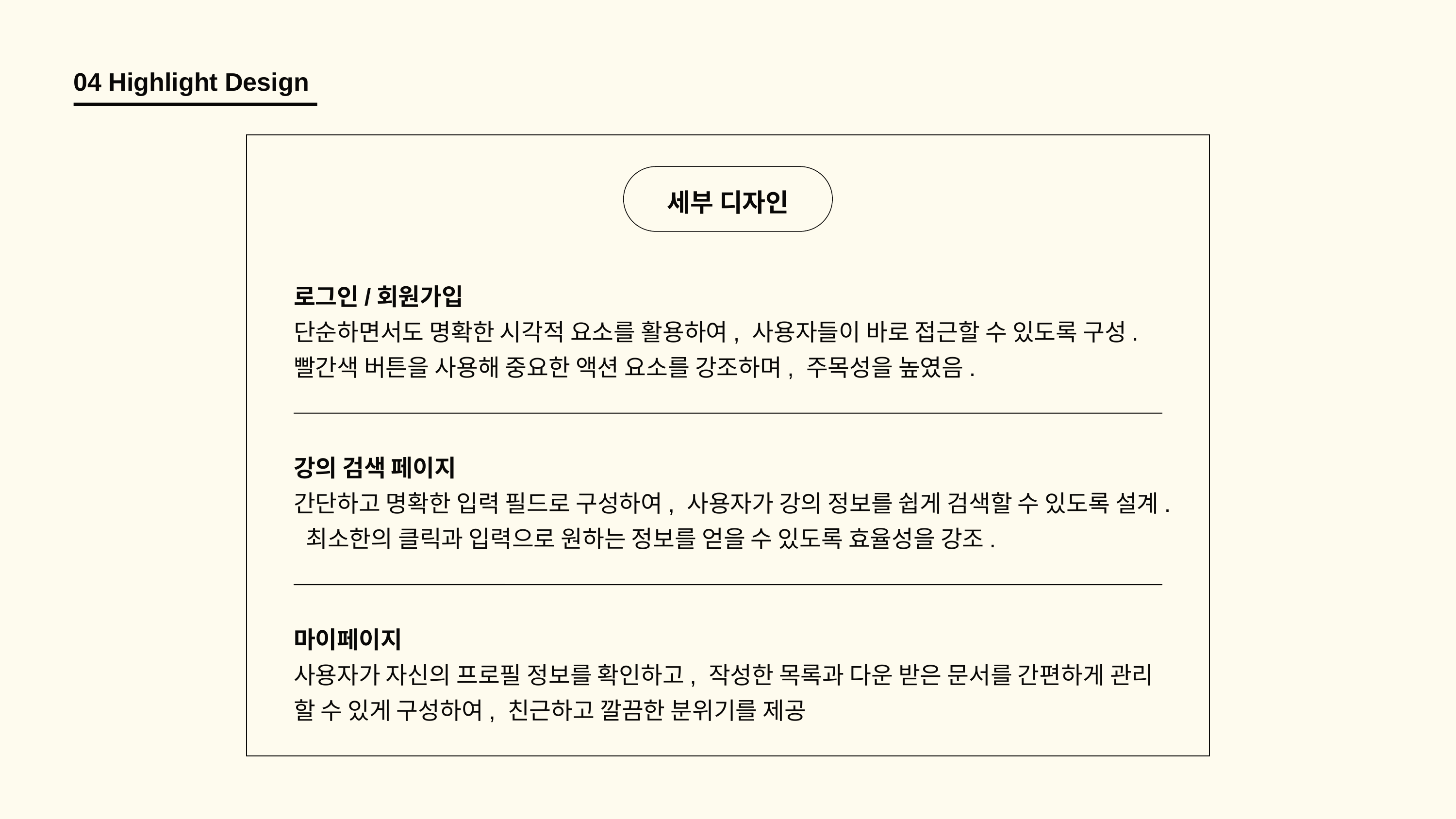

04 Highlight Design

세부 디자인
로그인/회원가입
단순하면서도 명확한 시각적 요소를 활용하여, 사용자들이 바로 접근할 수 있도록 구성. 빨간색 버튼을 사용해 중요한 액션 요소를 강조하며, 주목성을 높였음.

강의 검색 페이지
간단하고 명확한 입력 필드로 구성하여, 사용자가 강의 정보를 쉽게 검색할 수 있도록 설계. 최소한의 클릭과 입력으로 원하는 정보를 얻을 수 있도록 효율성을 강조.

마이페이지
사용자가 자신의 프로필 정보를 확인하고, 작성한 목록과 다운 받은 문서를 간편하게 관리  할 수 있게 구성하여, 친근하고 깔끔한 분위기를 제공